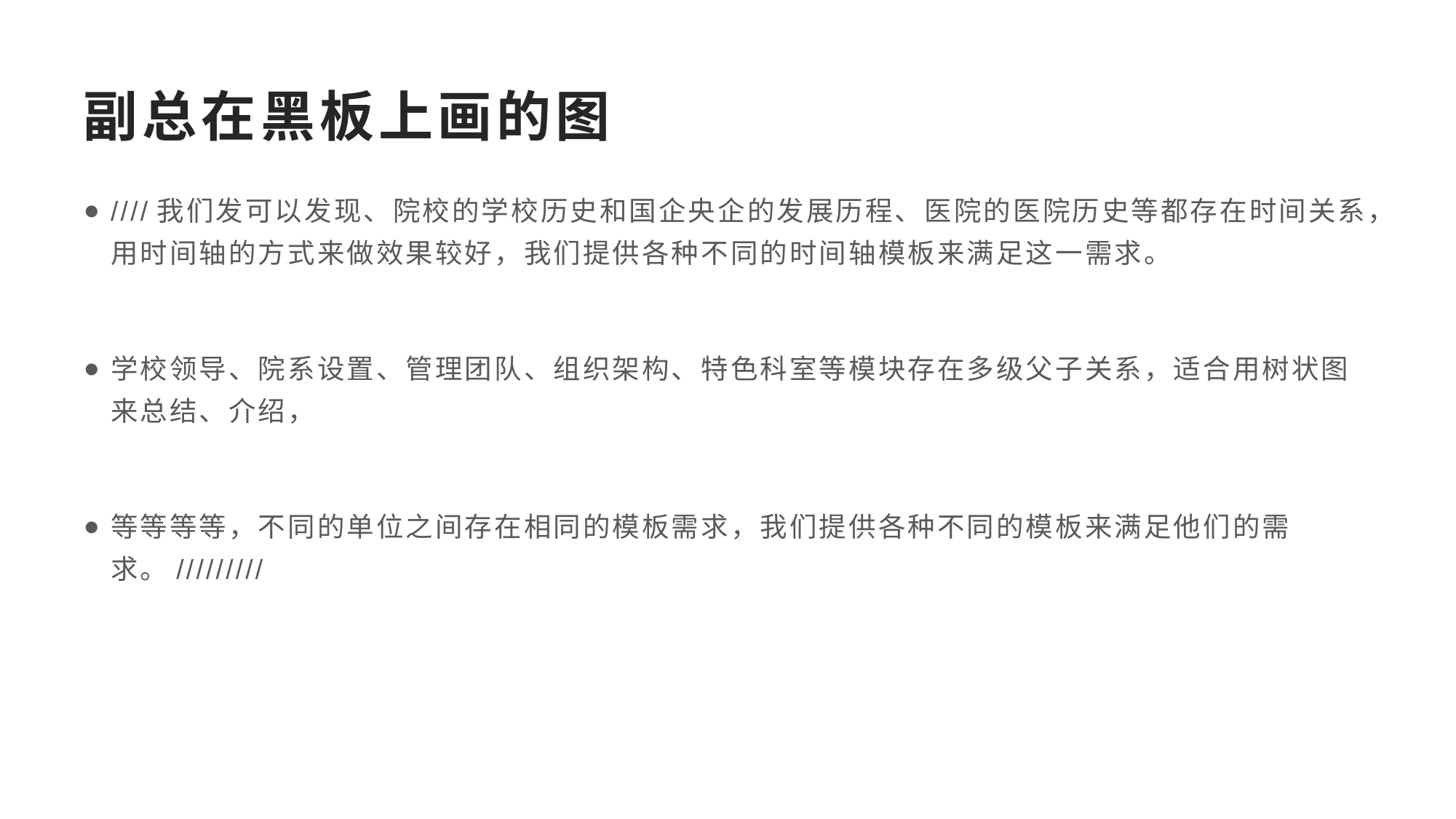

# 副总在黑板上画的图
////我们发可以发现、院校的学校历史和国企央企的发展历程、医院的医院历史等都存在时间关系，用时间轴的方式来做效果较好，我们提供各种不同的时间轴模板来满足这一需求。

学校领导、院系设置、管理团队、组织架构、特色科室等模块存在多级父子关系，适合用树状图来总结、介绍，

等等等等，不同的单位之间存在相同的模板需求，我们提供各种不同的模板来满足他们的需求。/////////